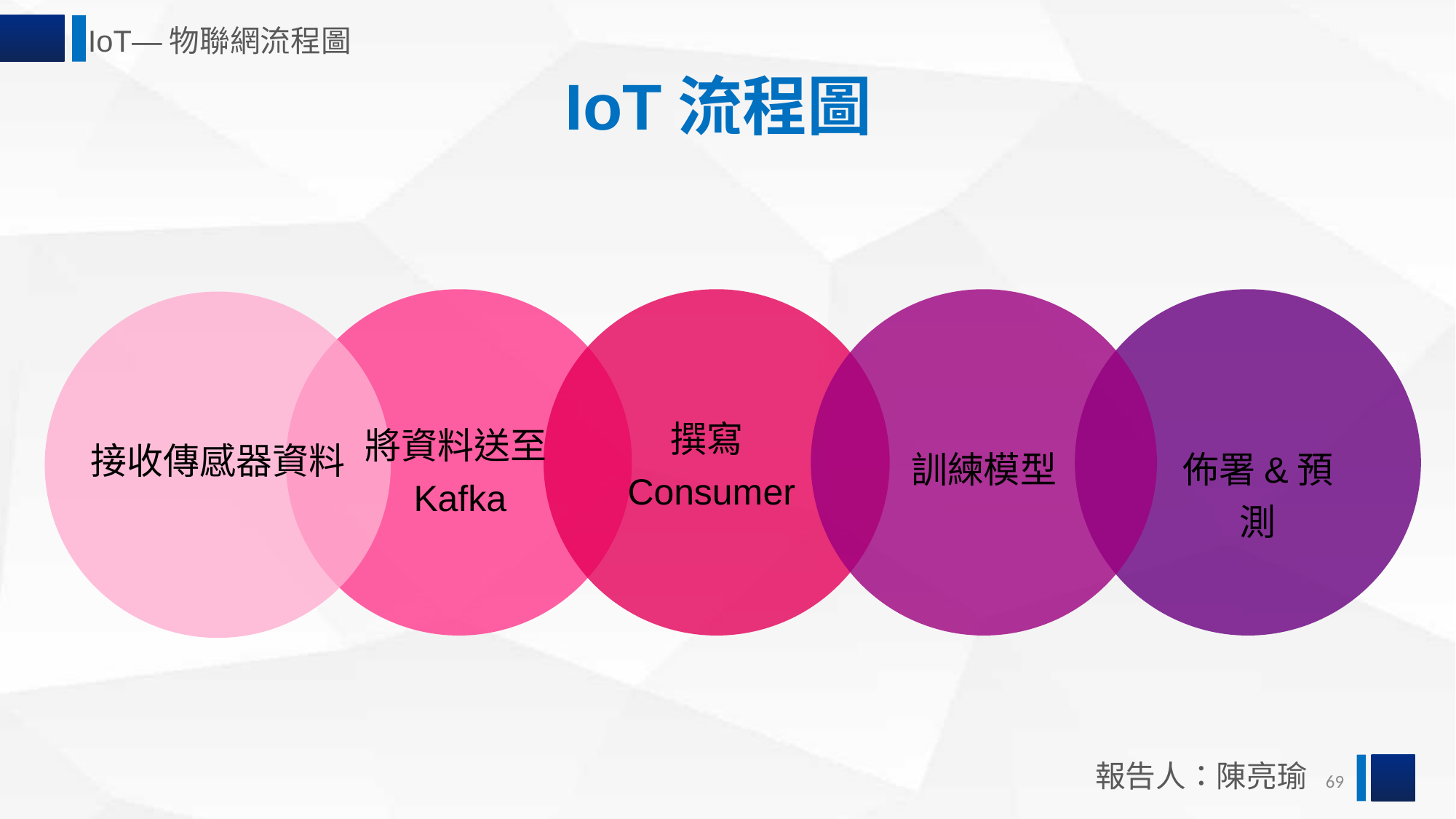

IoT—物聯網流程圖

IoT流程圖

撰寫Consumer
將資料送至Kafka
訓練模型
佈署&預測
接收傳感器資料
報告人：陳亮瑜

69